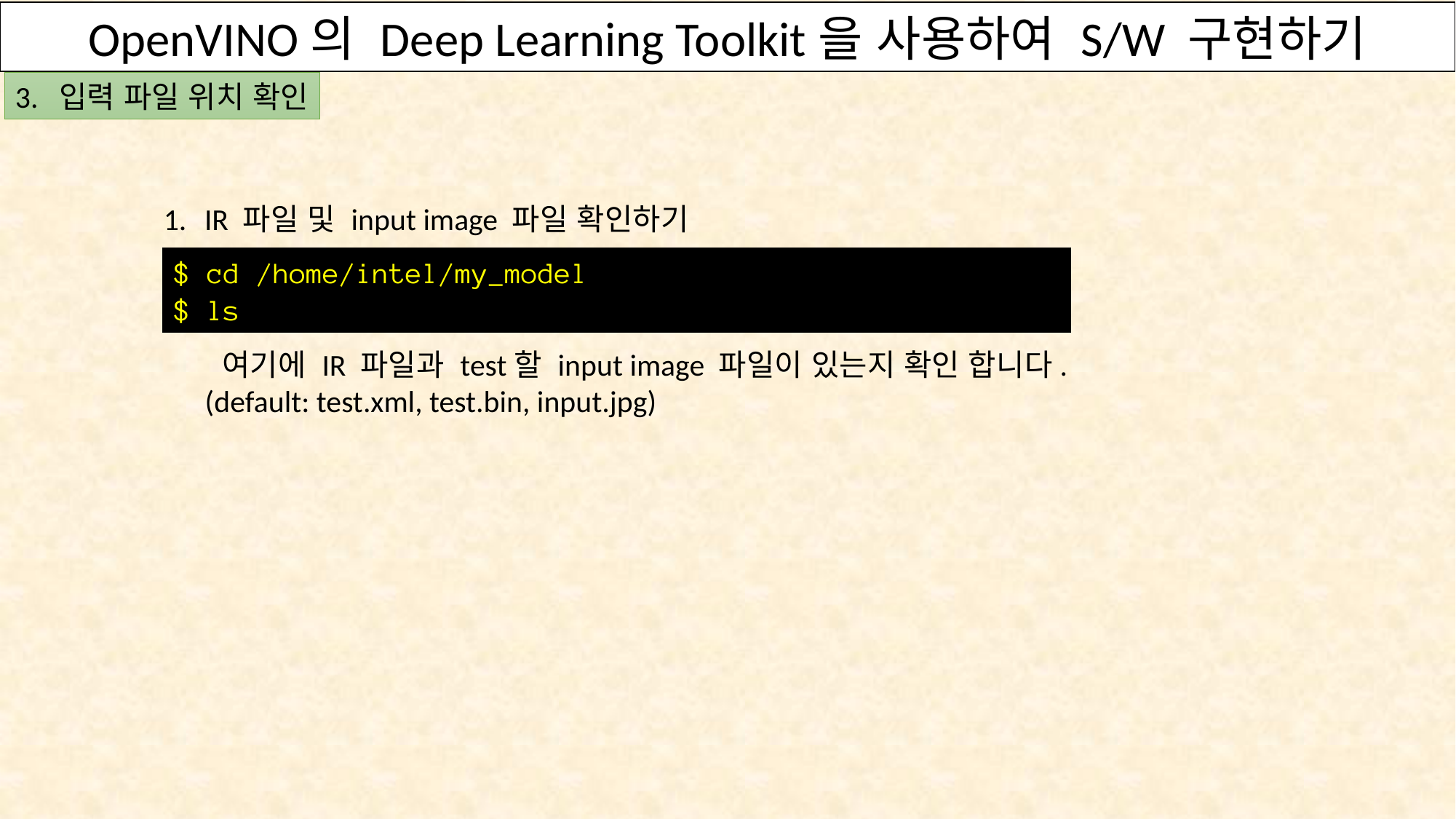

OpenVINO의 Deep Learning Toolkit을 사용하여 S/W 구현하기
OpenVINO의 Deep Learning Toolkit을 사용하여 S/W 구현하기
3.  입력 파일 위치 확인

IR 파일 및 input image 파일 확인하기

      여기에 IR 파일과 test할 input image 파일이 있는지 확인 합니다.
      (default: test.xml, test.bin, input.jpg)
$ cd /home/intel/my_model
$ ls